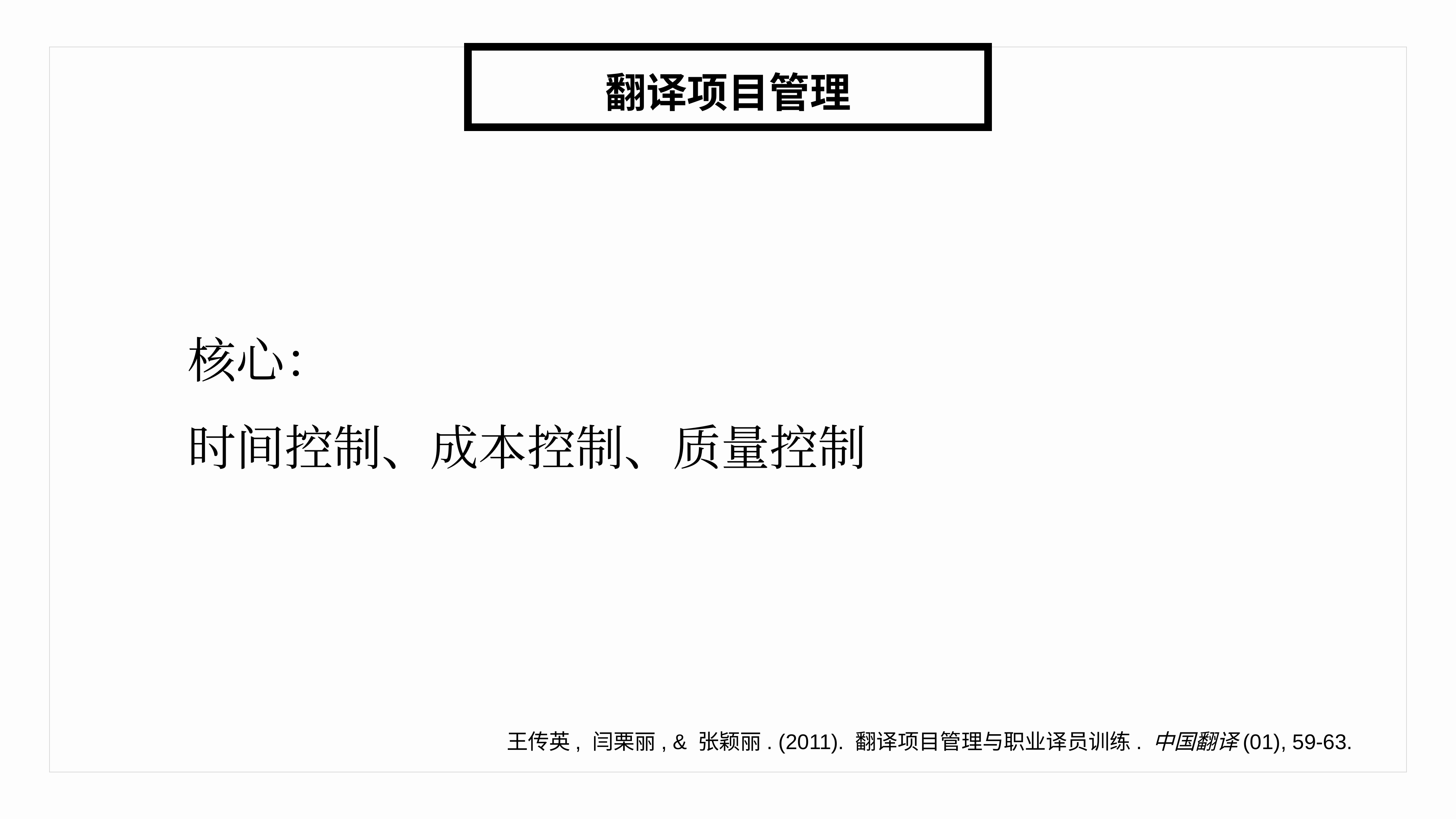

翻译项目管理
核心：
时间控制、成本控制、质量控制

王传英, 闫栗丽, & 张颖丽. (2011). 翻译项目管理与职业译员训练. 中国翻译(01), 59-63.